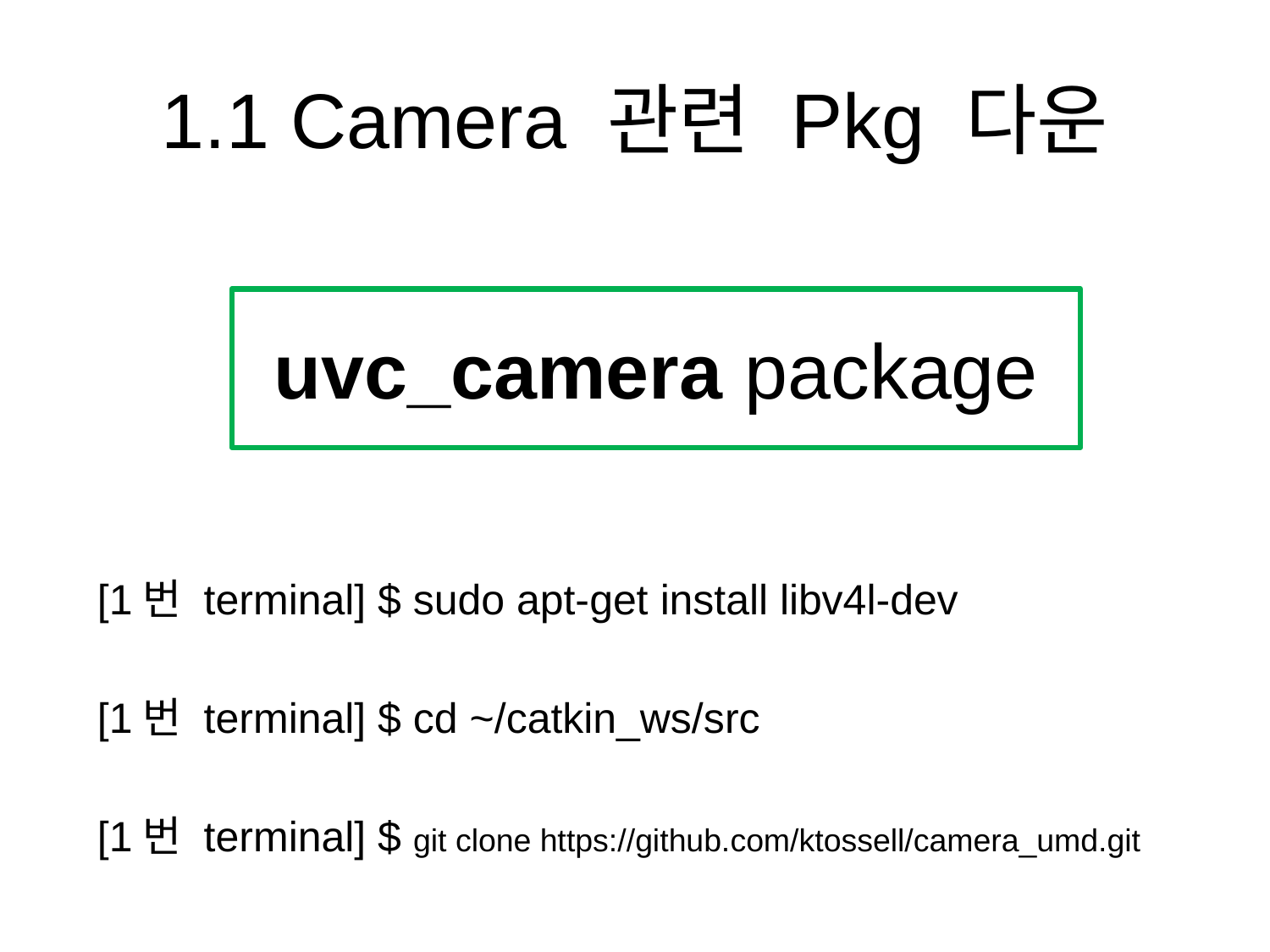

# 1.1 Camera 관련 Pkg 다운
uvc_camera package
[1번 terminal] $ sudo apt-get install libv4l-dev

[1번 terminal] $ cd ~/catkin_ws/src

[1번 terminal] $ git clone https://github.com/ktossell/camera_umd.git